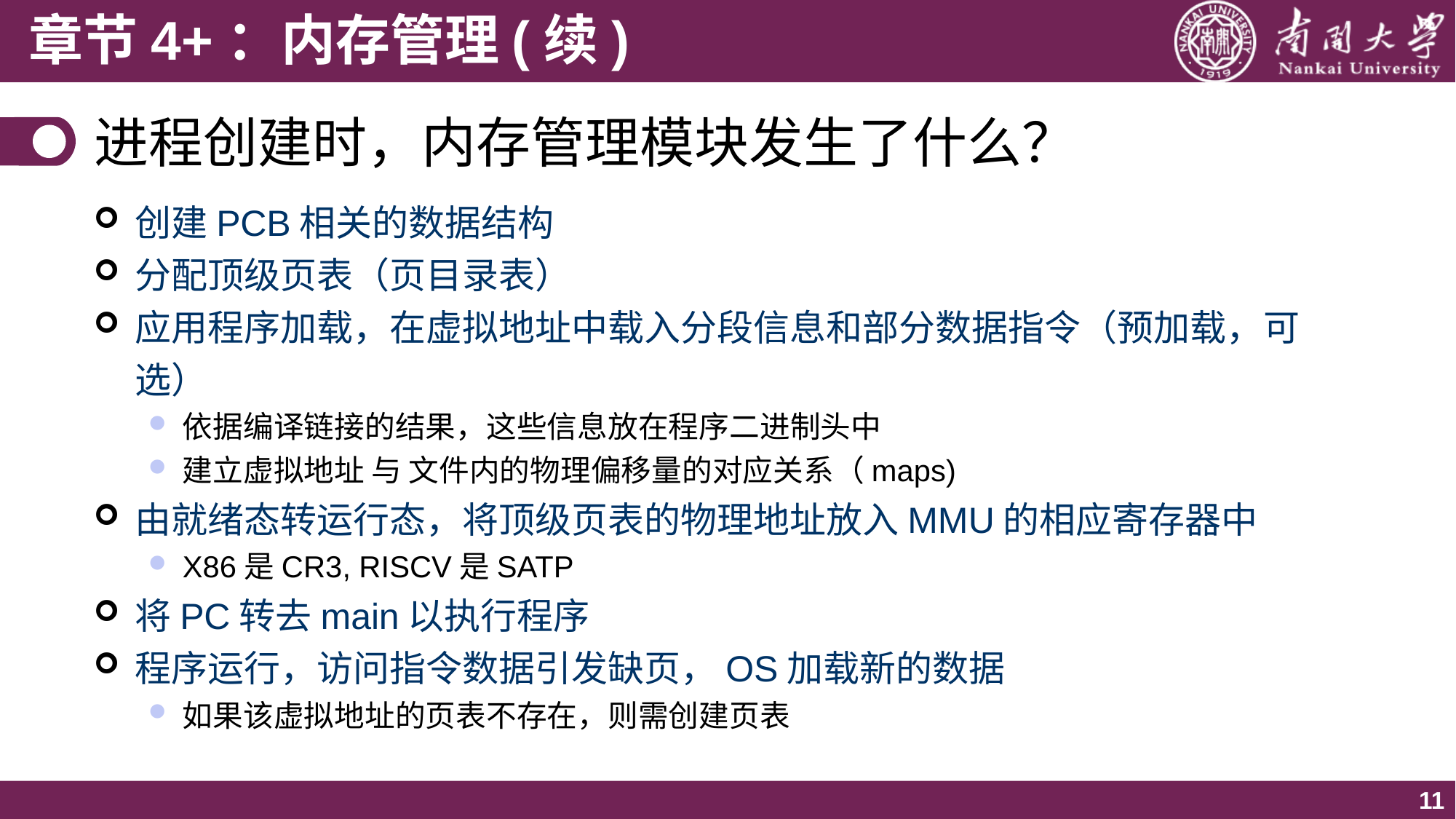

# 进程创建时，内存管理模块发生了什么？
创建PCB相关的数据结构
分配顶级页表（页目录表）
应用程序加载，在虚拟地址中载入分段信息和部分数据指令（预加载，可选）
依据编译链接的结果，这些信息放在程序二进制头中
建立虚拟地址 与 文件内的物理偏移量的对应关系（maps)
由就绪态转运行态，将顶级页表的物理地址放入MMU的相应寄存器中
X86是CR3, RISCV是SATP
将PC转去main以执行程序
程序运行，访问指令数据引发缺页，OS加载新的数据
如果该虚拟地址的页表不存在，则需创建页表

11